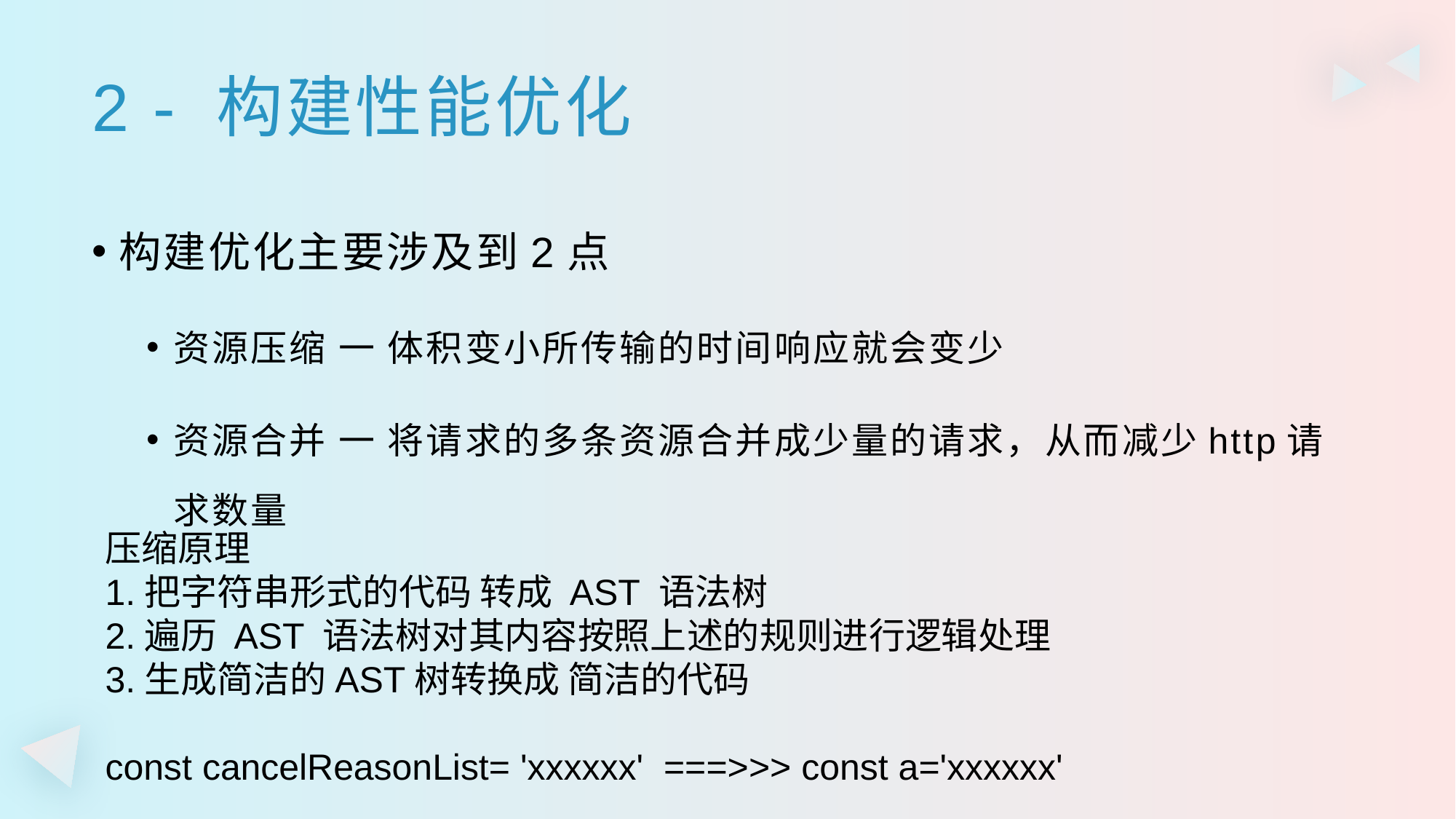

2 - 构建性能优化
构建优化主要涉及到2点
资源压缩 一 体积变小所传输的时间响应就会变少
资源合并 一 将请求的多条资源合并成少量的请求，从而减少http请求数量
压缩原理
1.把字符串形式的代码 转成 AST 语法树
2.遍历 AST 语法树对其内容按照上述的规则进行逻辑处理
3.生成简洁的AST树转换成 简洁的代码

const cancelReasonList= 'xxxxxx'  ===>>> const a='xxxxxx'